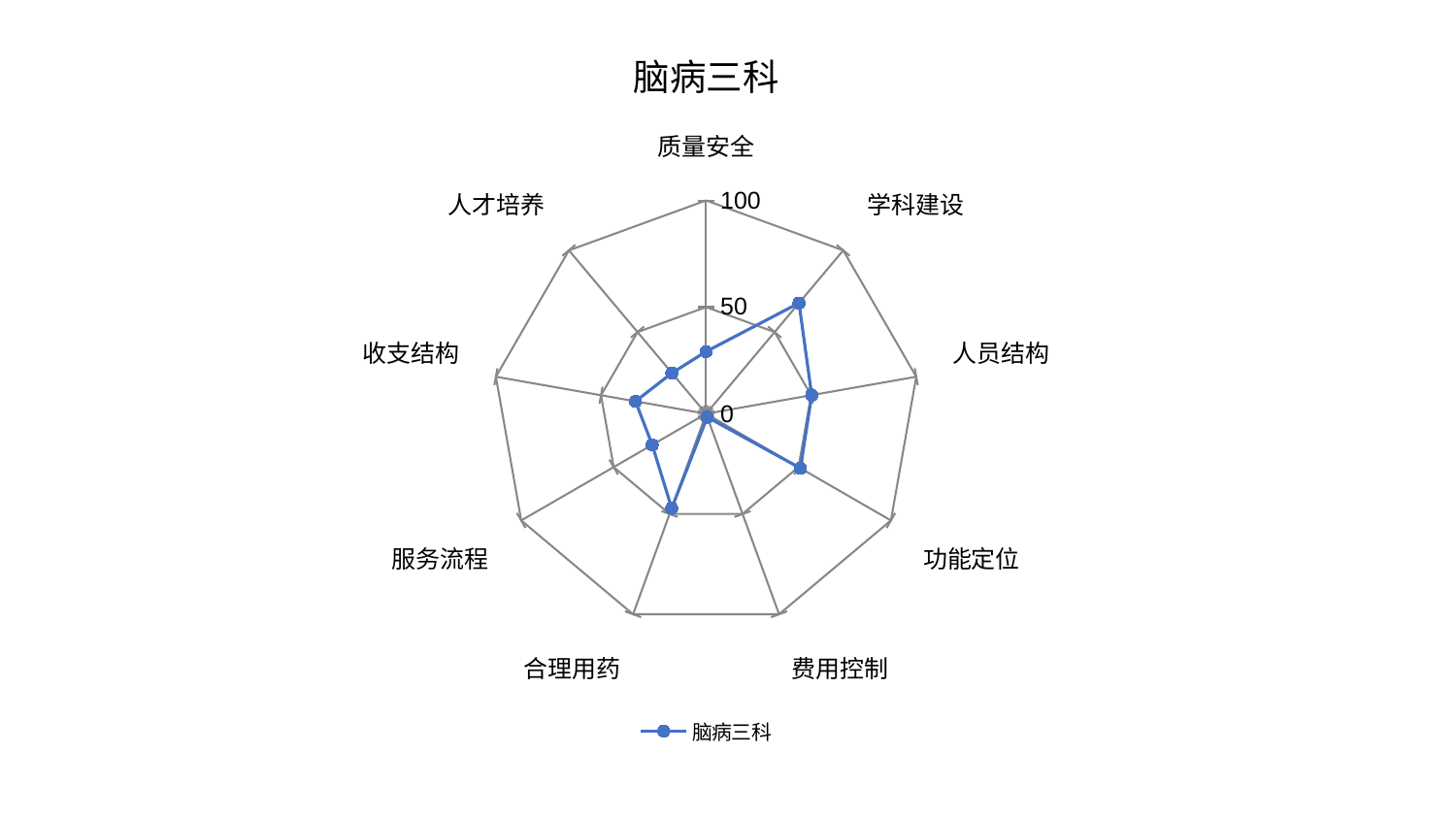

### Chart: 脑病三科

| Category | 脑病三科 |
|---|---|
| 质量安全 | 29.16228441109859 |
| 学科建设 | 67.77928416400381 |
| 人员结构 | 50.27199467260226 |
| 功能定位 | 51.087128553285474 |
| 费用控制 | 1.6860733074337368 |
| 合理用药 | 47.13379138430279 |
| 服务流程 | 29.158267782031523 |
| 收支结构 | 33.60653460587553 |
| 人才培养 | 24.9329624775223 |
118